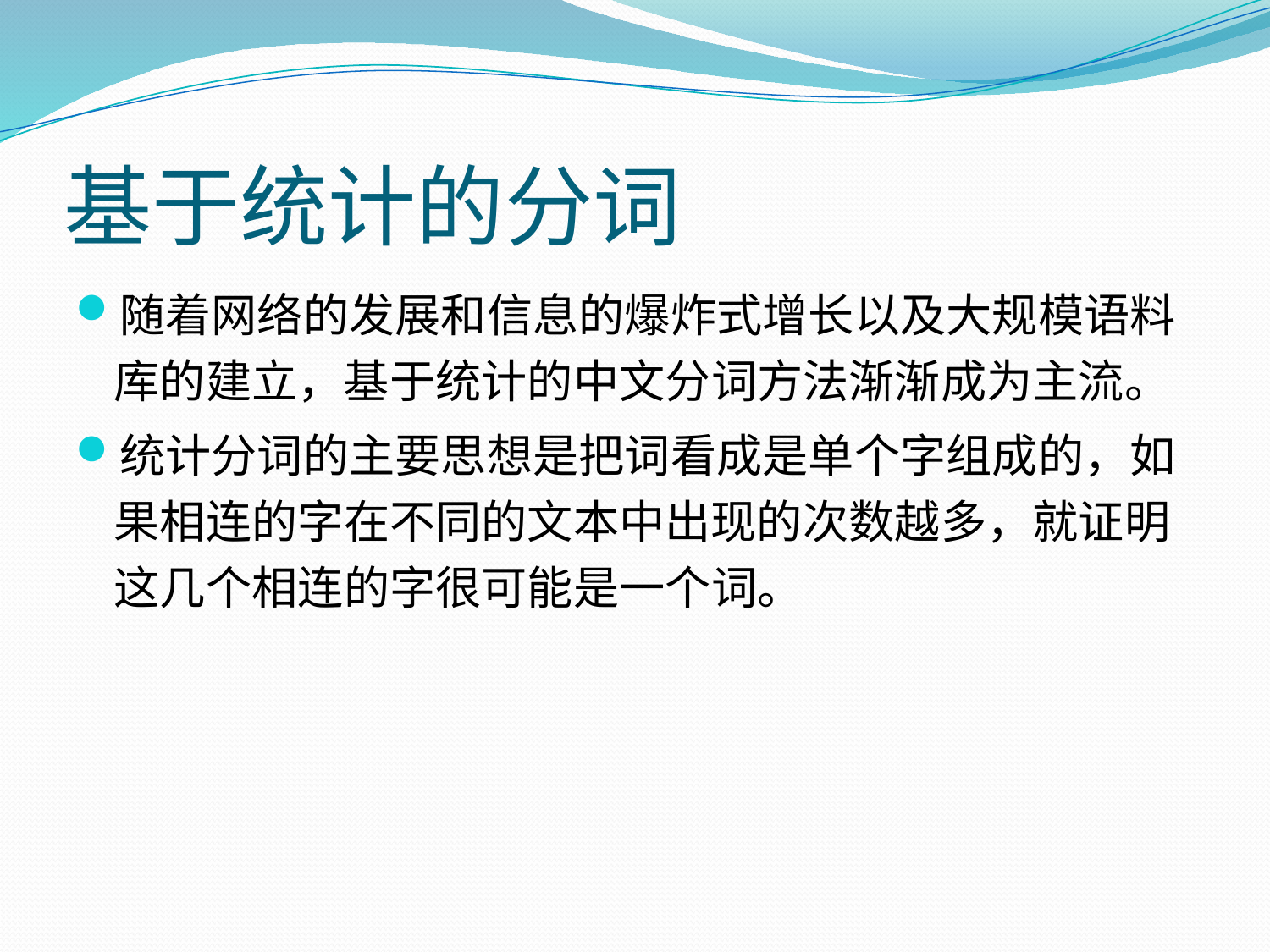

# 基于统计的分词
随着网络的发展和信息的爆炸式增长以及大规模语料库的建立，基于统计的中文分词方法渐渐成为主流。
统计分词的主要思想是把词看成是单个字组成的，如果相连的字在不同的文本中出现的次数越多，就证明这几个相连的字很可能是一个词。